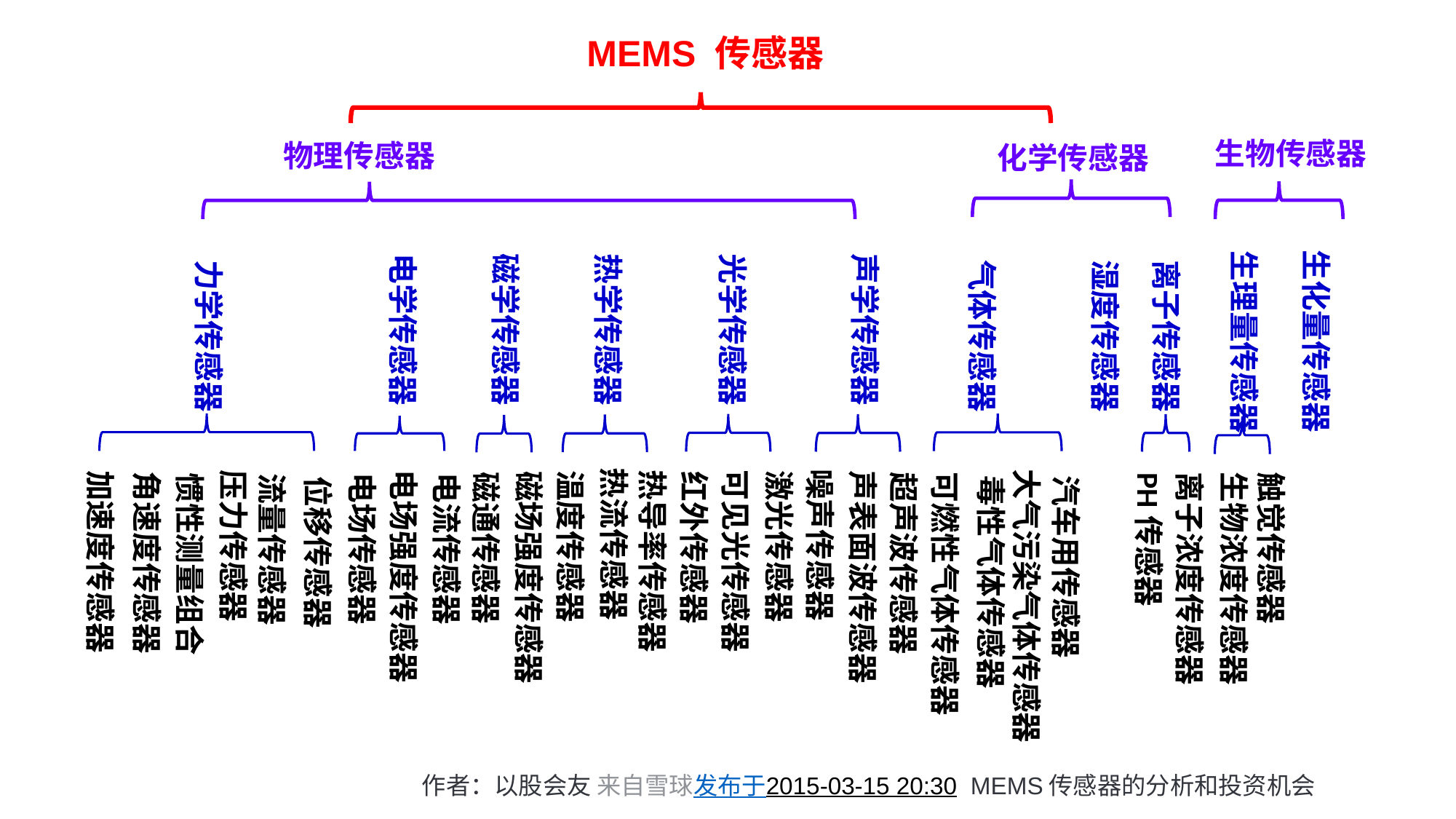

MEMS 传感器

生物传感器
物理传感器
化学传感器

生化量传感器
生理量传感器
热学传感器
电学传感器
磁学传感器
光学传感器
声学传感器
离子传感器
力学传感器
气体传感器
湿度传感器

热流传感器
噪声传感器
大气污染气体传感器
热导率传感器
可见光传感器
压力传感器
电场强度传感器
温度传感器
激光传感器
加速度传感器
声表面波传感器
磁场强度传感器
角速度传感器
红外传感器
超声波传感器
生物浓度传感器
离子浓度传感器
磁通传感器
触觉传感器
可燃性气体传感器
惯性测量组合
电场传感器
电流传感器
PH传感器
流量传感器
毒性气体传感器
汽车用传感器
位移传感器
作者：以股会友 来自雪球发布于2015-03-15 20:30  MEMS传感器的分析和投资机会